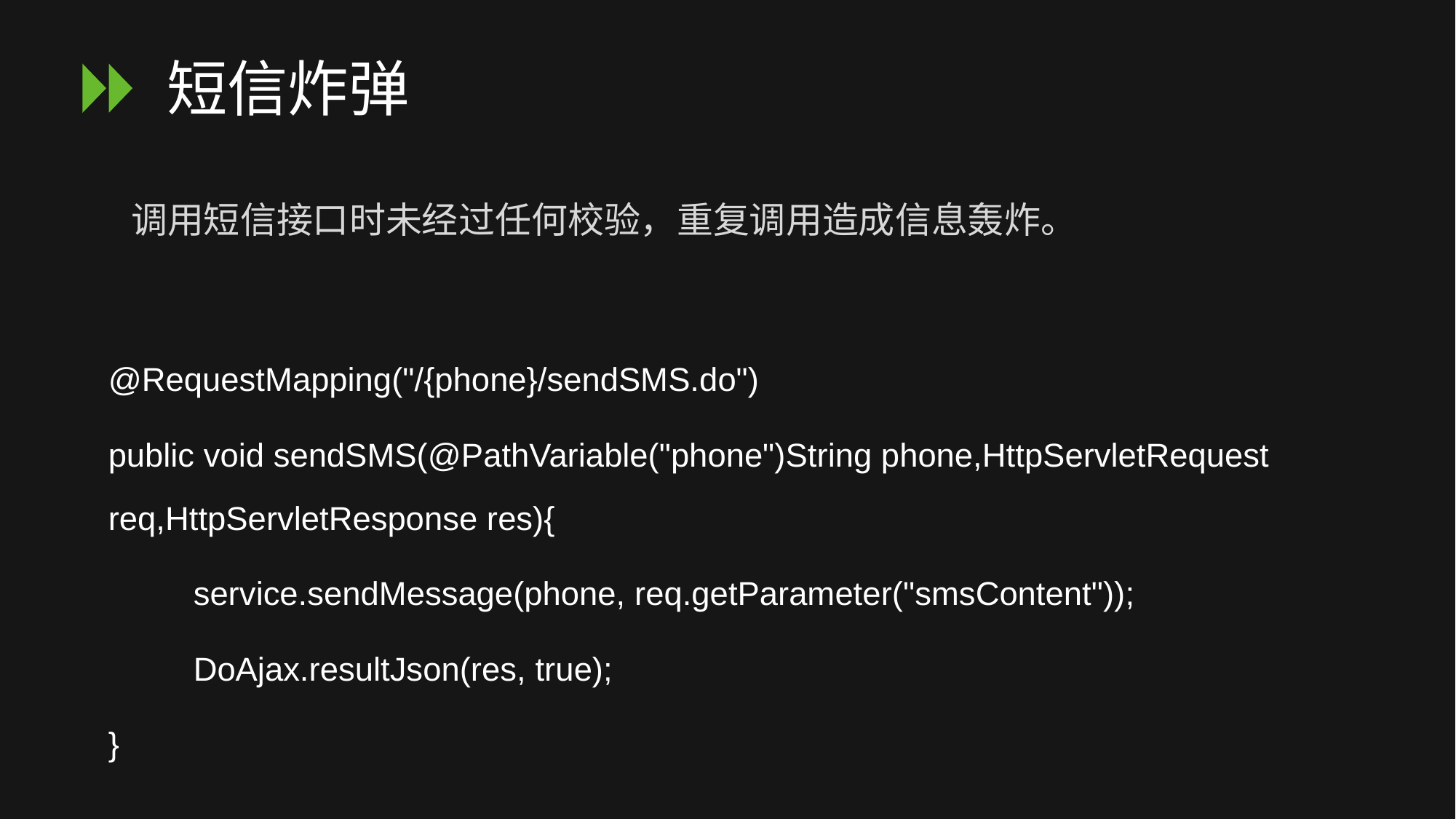

# 短信炸弹
调用短信接口时未经过任何校验，重复调用造成信息轰炸。
@RequestMapping("/{phone}/sendSMS.do")
public void sendSMS(@PathVariable("phone")String phone,HttpServletRequest req,HttpServletResponse res){
		service.sendMessage(phone, req.getParameter("smsContent"));
		DoAjax.resultJson(res, true);
}